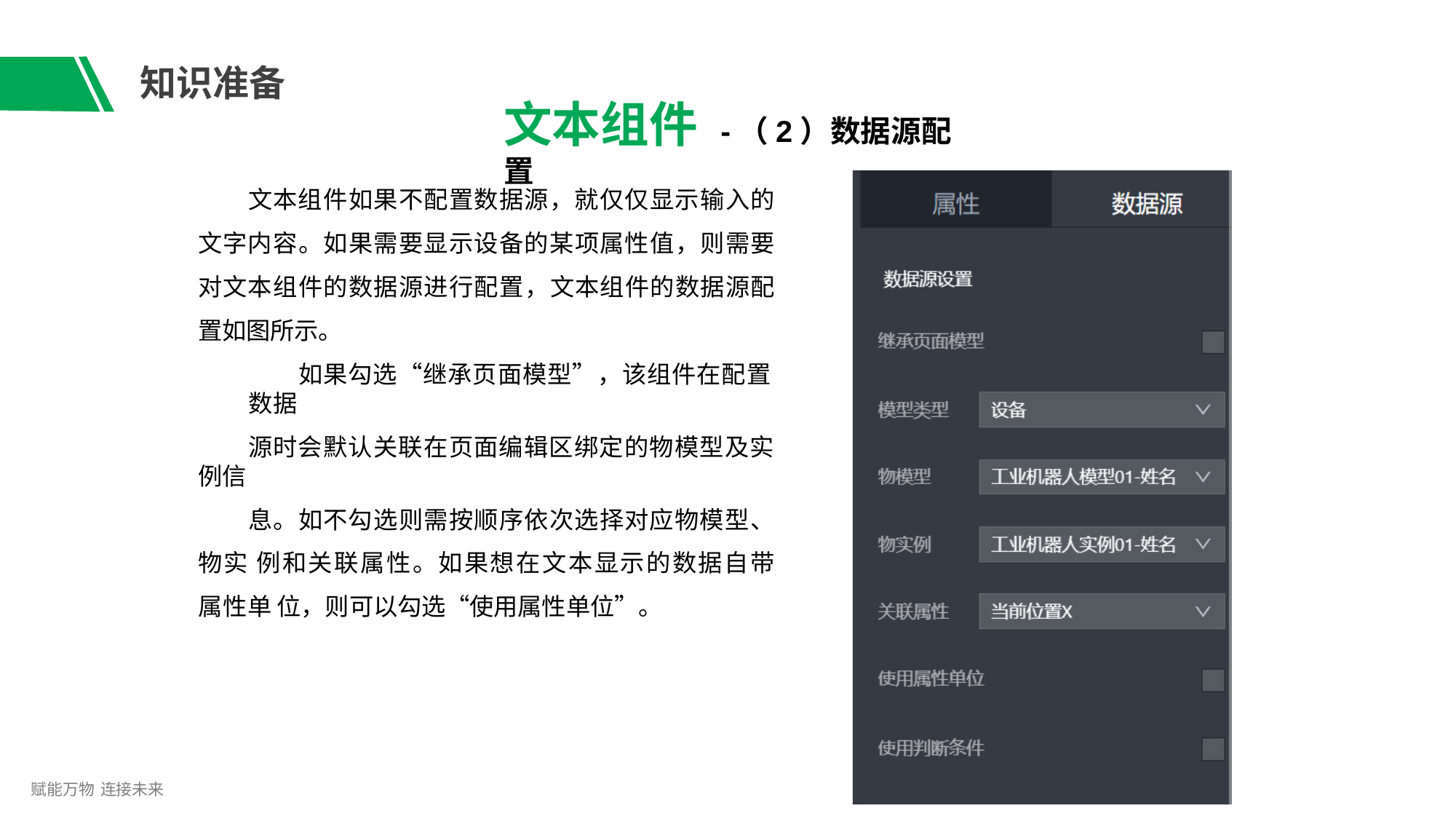

# 知识准备
文本组件 -（2）数据源配置
文本组件如果不配置数据源，就仅仅显示输入的 文字内容。如果需要显示设备的某项属性值，则需要 对文本组件的数据源进行配置，文本组件的数据源配 置如图所示。
如果勾选“继承页面模型”，该组件在配置数据
源时会默认关联在页面编辑区绑定的物模型及实例信
息。如不勾选则需按顺序依次选择对应物模型、物实 例和关联属性。如果想在文本显示的数据自带属性单 位，则可以勾选“使用属性单位”。

赋能万物 连接未来